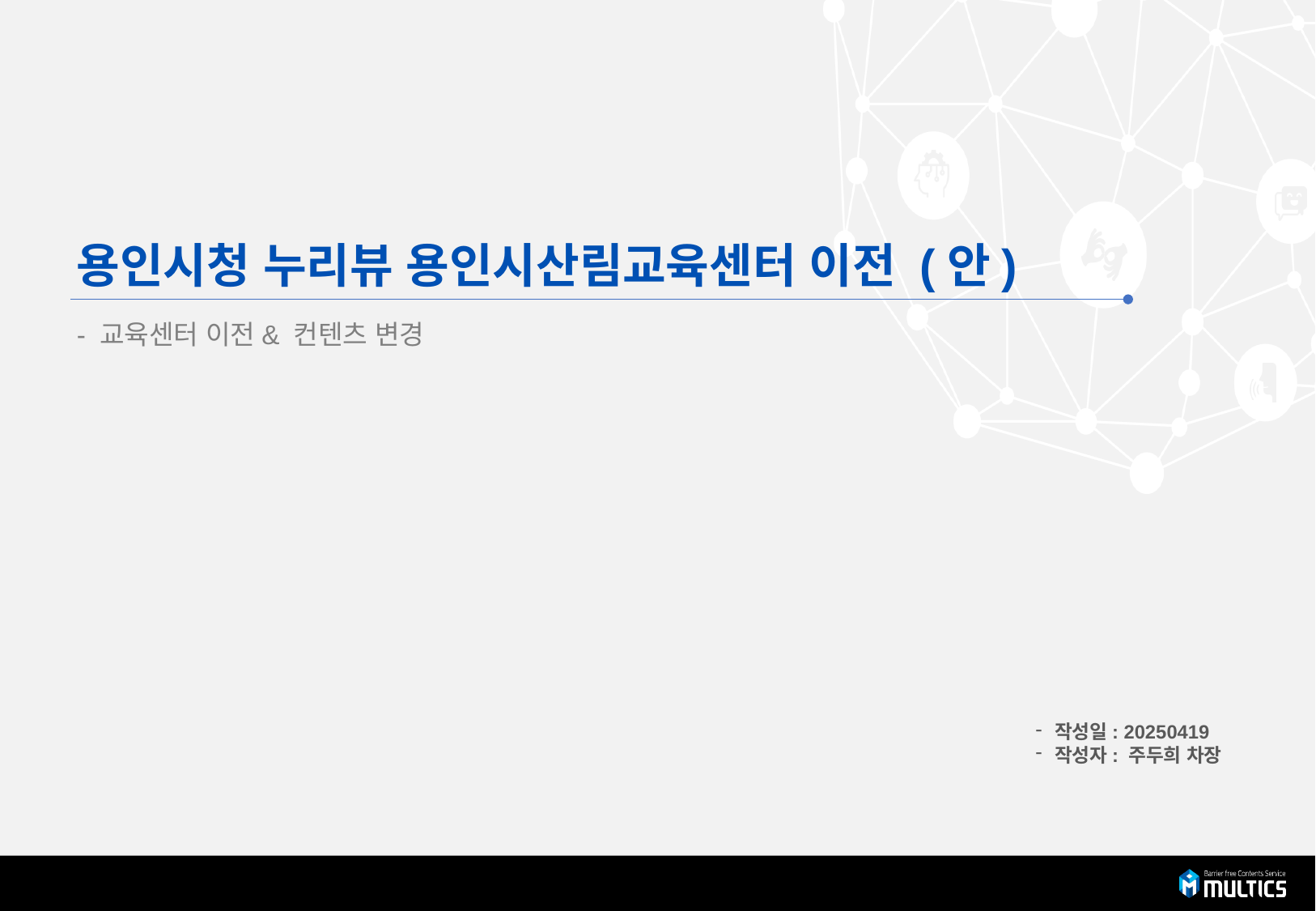

용인시청 누리뷰 용인시산림교육센터 이전 (안)
- 교육센터 이전& 컨텐츠 변경
작성일: 20250419
작성자: 주두희 차장